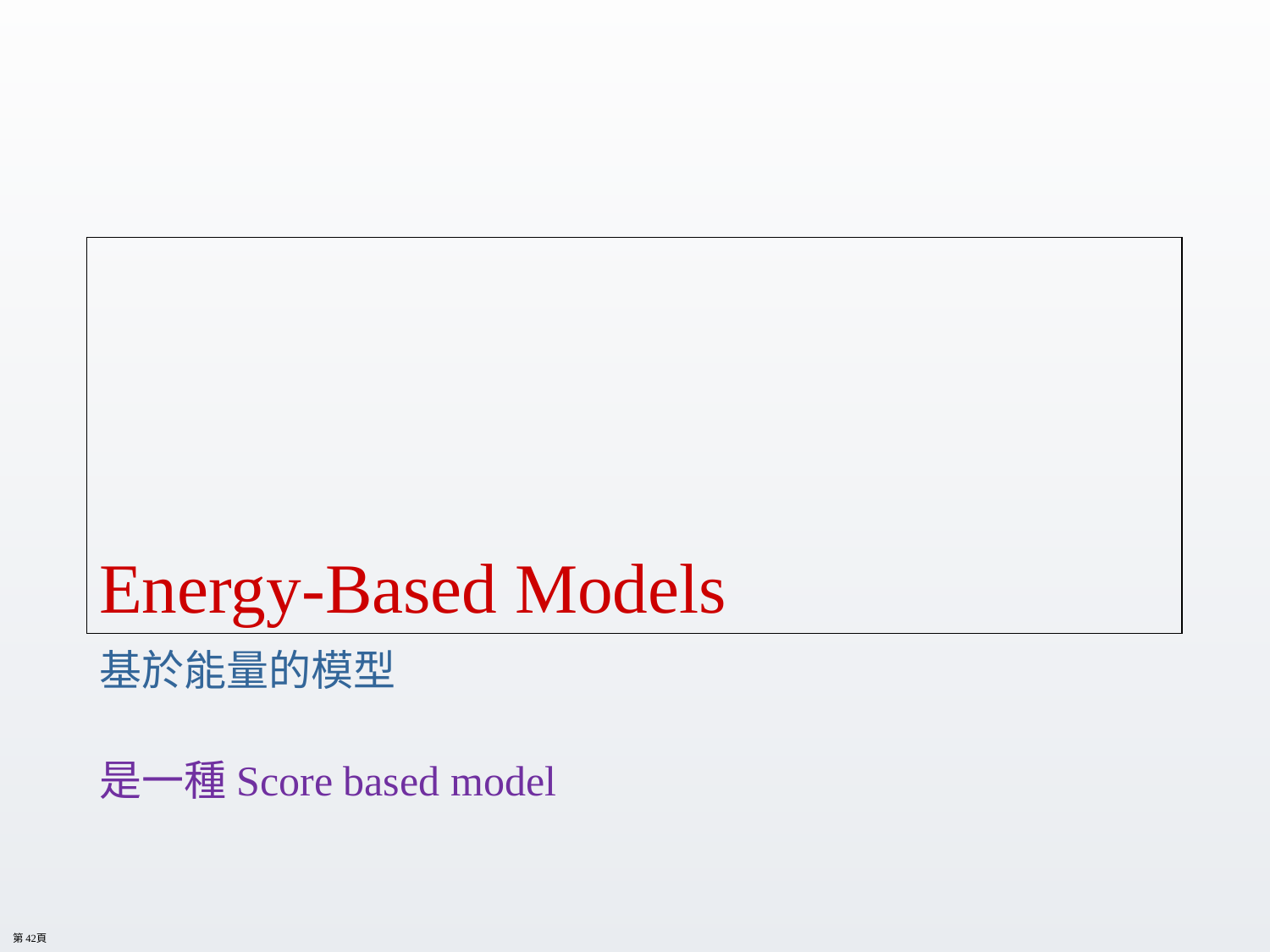

# Energy-Based Models
基於能量的模型

是一種Score based model